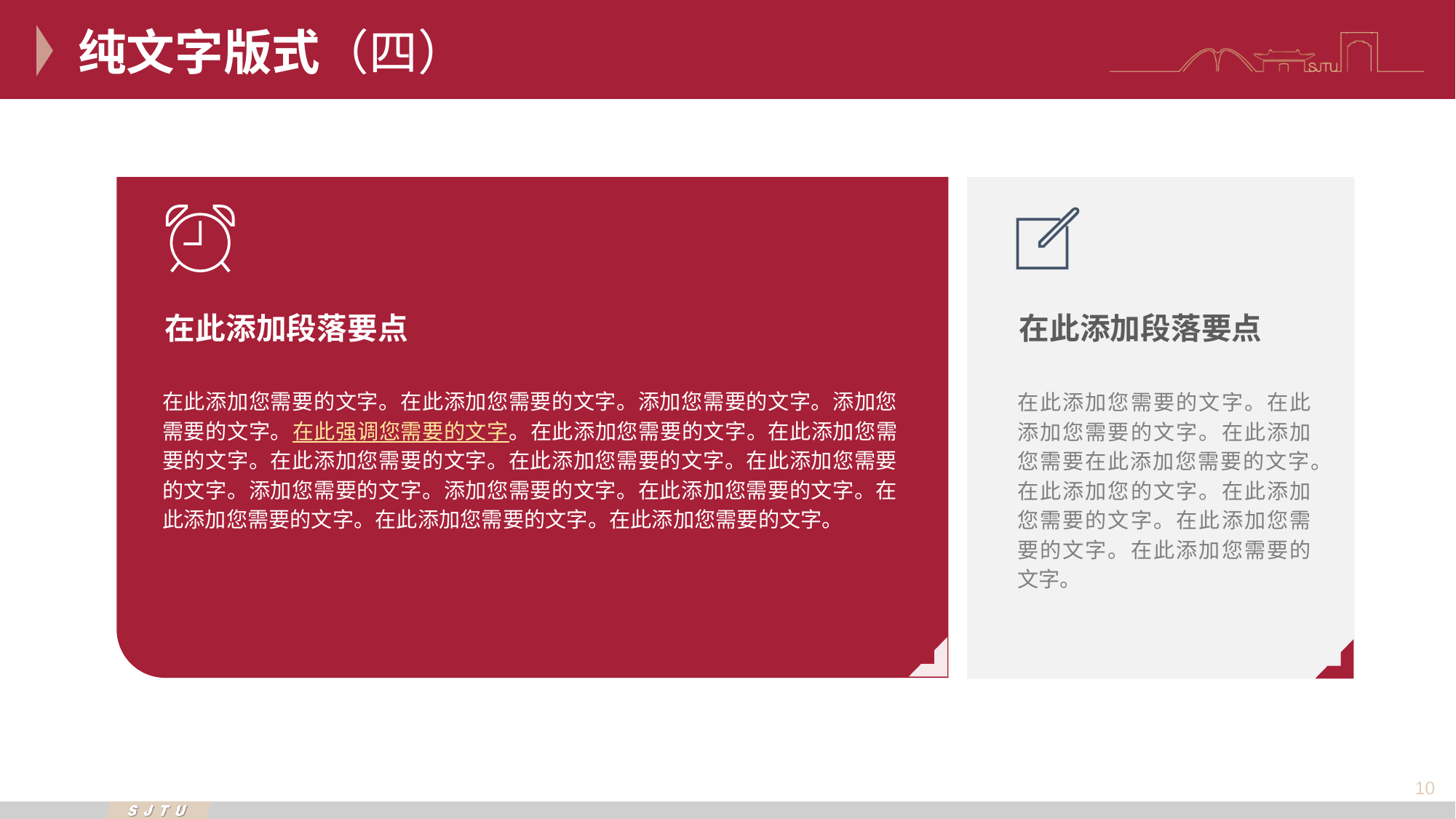

纯文字版式（四）

在此添加段落要点
在此添加段落要点
在此添加您需要的文字。在此添加您需要的文字。添加您需要的文字。添加您需要的文字。在此强调您需要的文字。在此添加您需要的文字。在此添加您需要的文字。在此添加您需要的文字。在此添加您需要的文字。在此添加您需要的文字。添加您需要的文字。添加您需要的文字。在此添加您需要的文字。在此添加您需要的文字。在此添加您需要的文字。在此添加您需要的文字。
在此添加您需要的文字。在此添加您需要的文字。在此添加您需要在此添加您需要的文字。在此添加您的文字。在此添加您需要的文字。在此添加您需要的文字。在此添加您需要的文字。

10